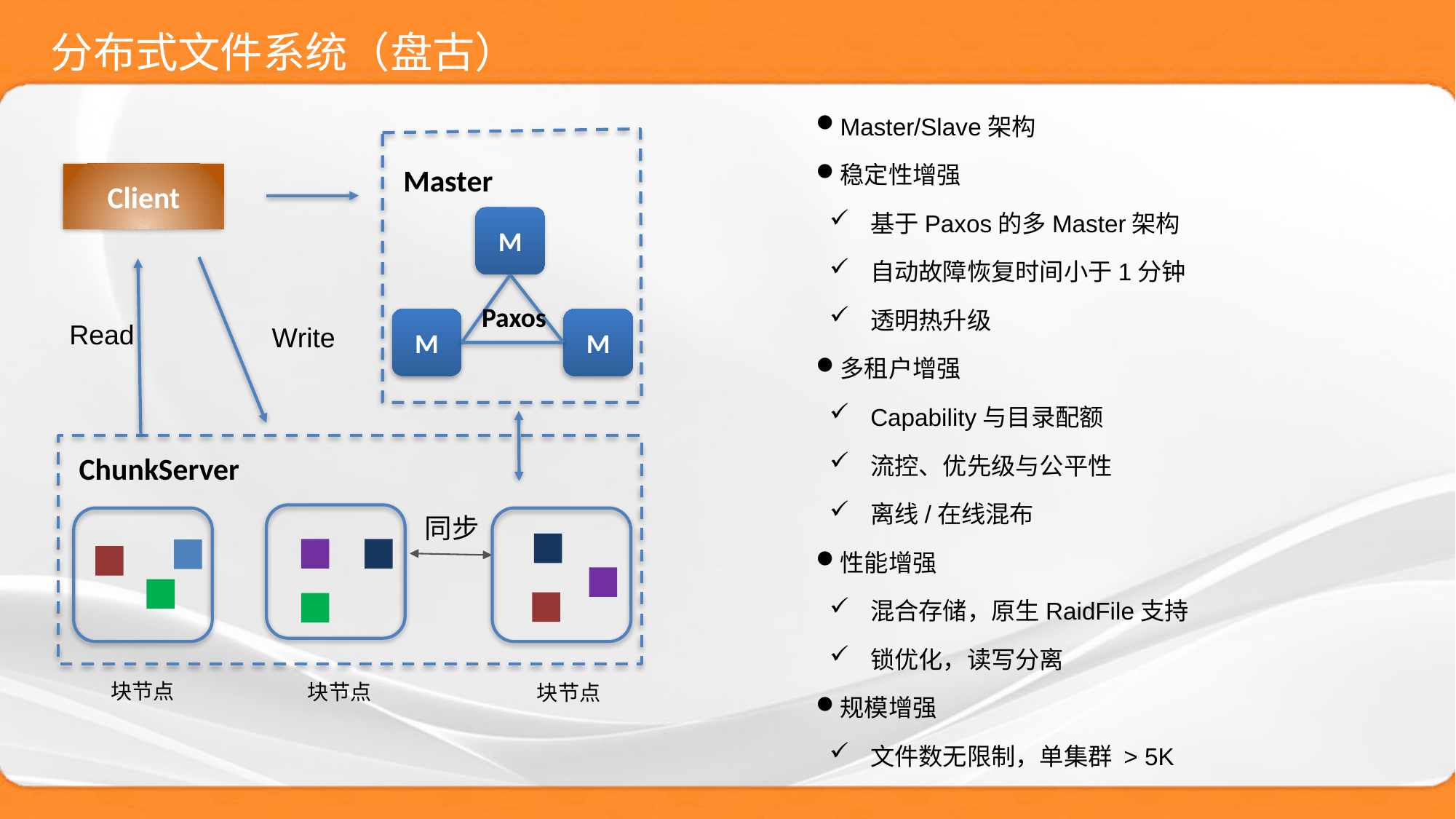

# 分布式文件系统（盘古）
Master/Slave架构
稳定性增强
基于Paxos的多Master架构
自动故障恢复时间小于1分钟
透明热升级
多租户增强
Capability与目录配额
流控、优先级与公平性
离线/在线混布
性能增强
混合存储，原生RaidFile支持
锁优化，读写分离
规模增强
文件数无限制，单集群 > 5K

Master
Client
M
Paxos
M
M
Read
Write

ChunkServer

同步

块节点
块节点
块节点